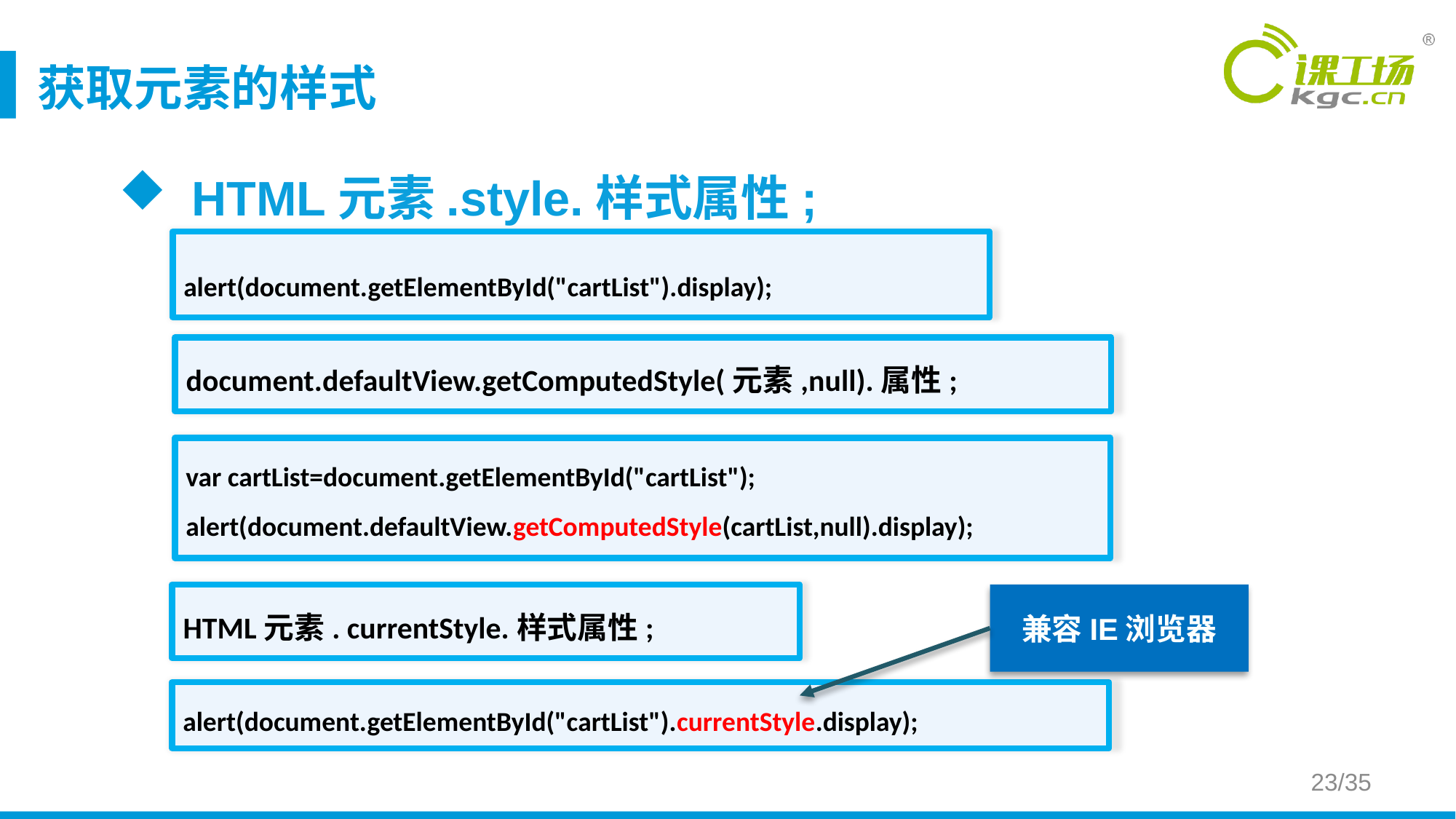

# 获取元素的样式
HTML元素.style.样式属性;
alert(document.getElementById("cartList").display);
document.defaultView.getComputedStyle(元素,null).属性;
var cartList=document.getElementById("cartList");
alert(document.defaultView.getComputedStyle(cartList,null).display);

HTML元素. currentStyle.样式属性;
兼容IE浏览器
alert(document.getElementById("cartList").currentStyle.display);
23/35